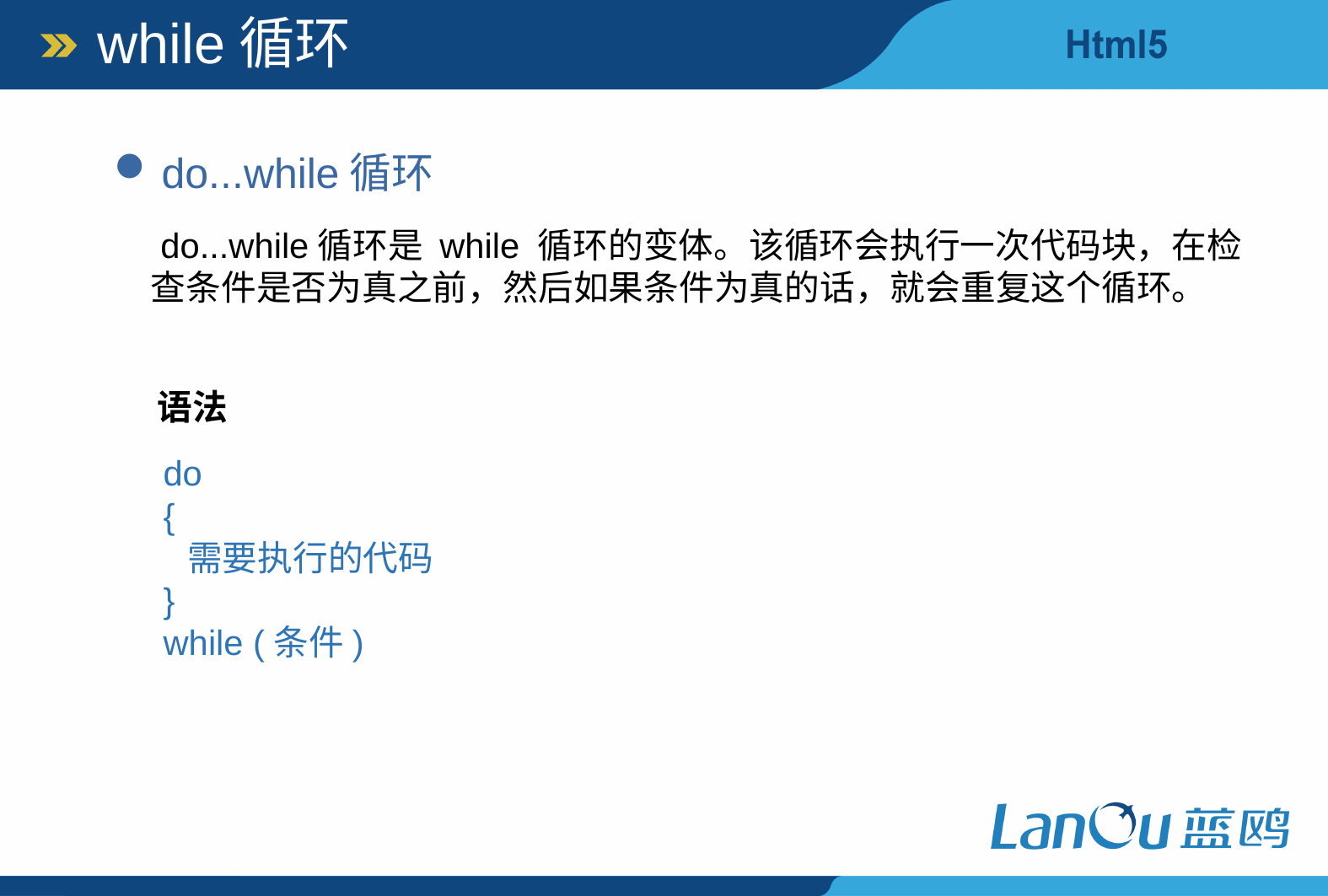

while循环
do...while循环
 do...while循环是 while 循环的变体。该循环会执行一次代码块，在检查条件是否为真之前，然后如果条件为真的话，就会重复这个循环。
语法
do
{
  需要执行的代码
}
while (条件)